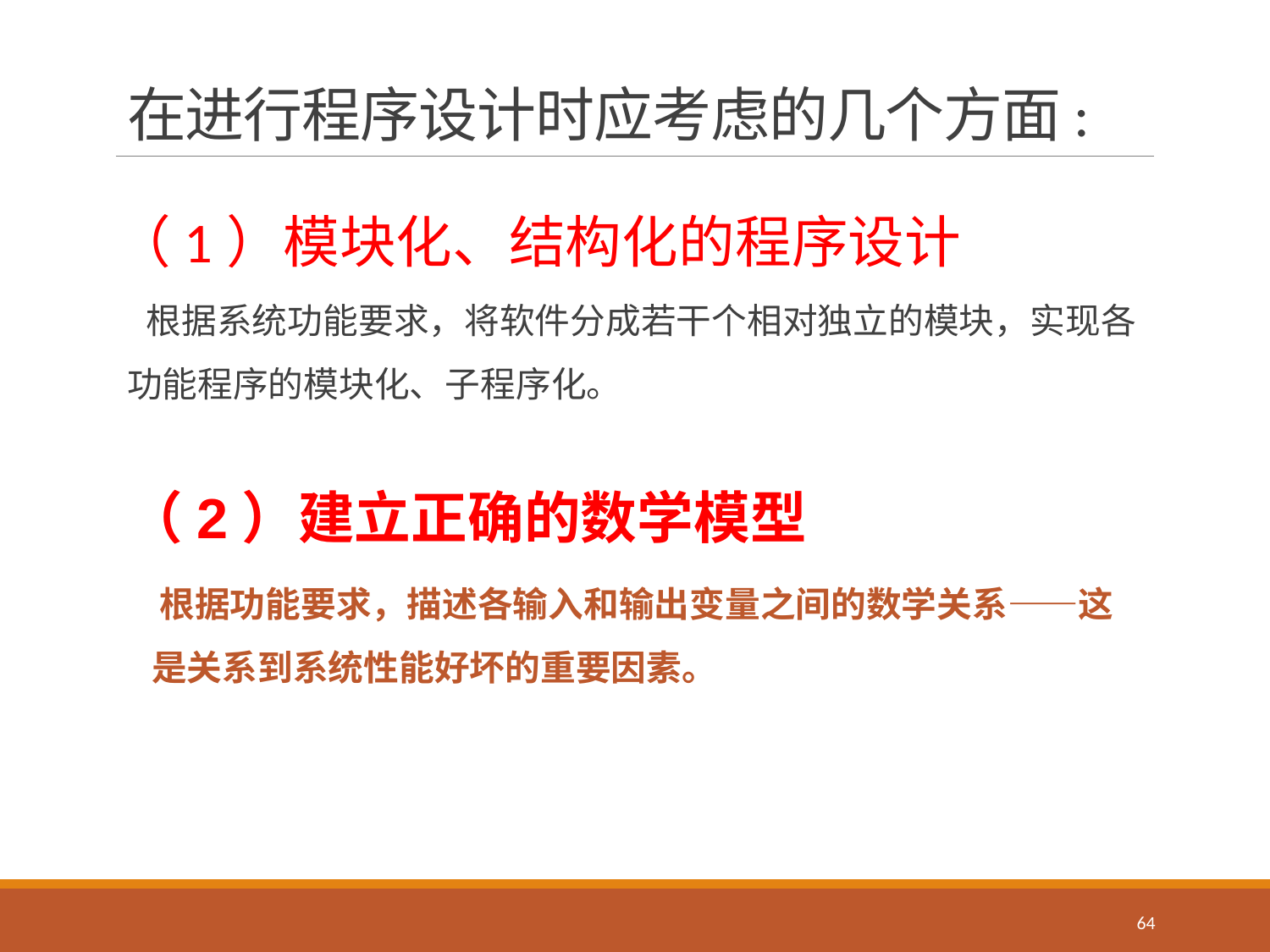

# 在进行程序设计时应考虑的几个方面:
（1）模块化、结构化的程序设计
   根据系统功能要求，将软件分成若干个相对独立的模块，实现各功能程序的模块化、子程序化。
（2）建立正确的数学模型
   根据功能要求，描述各输入和输出变量之间的数学关系——这是关系到系统性能好坏的重要因素。
64